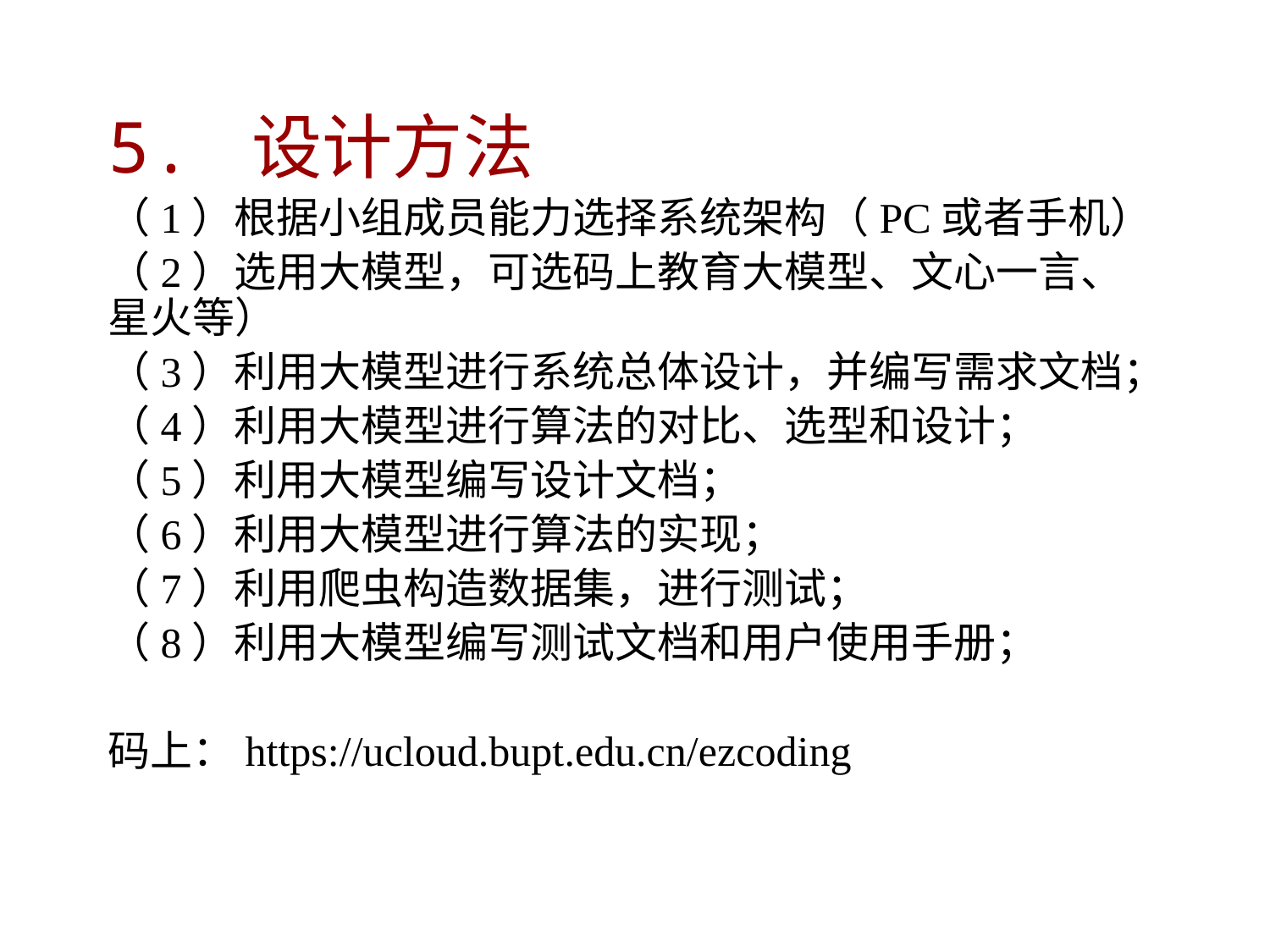

5. 设计方法
（1）根据小组成员能力选择系统架构（PC或者手机）
（2）选用大模型，可选码上教育大模型、文心一言、星火等）
（3）利用大模型进行系统总体设计，并编写需求文档；
（4）利用大模型进行算法的对比、选型和设计；
（5）利用大模型编写设计文档；
（6）利用大模型进行算法的实现；
（7）利用爬虫构造数据集，进行测试；
（8）利用大模型编写测试文档和用户使用手册；

码上：https://ucloud.bupt.edu.cn/ezcoding